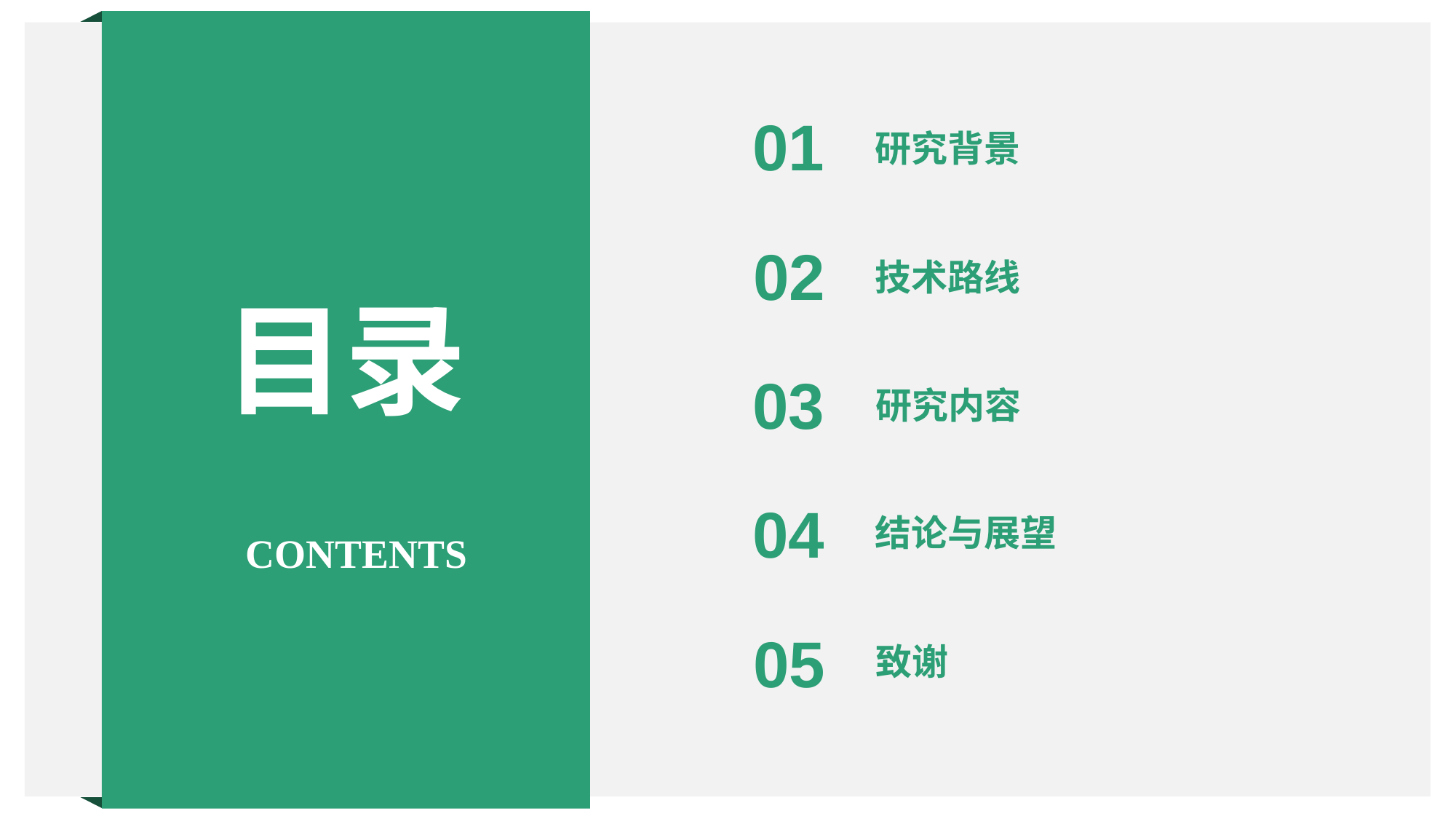

01
研究背景
02
技术路线

目录
03
研究内容
04
结论与展望
CONTENTS
05
致谢